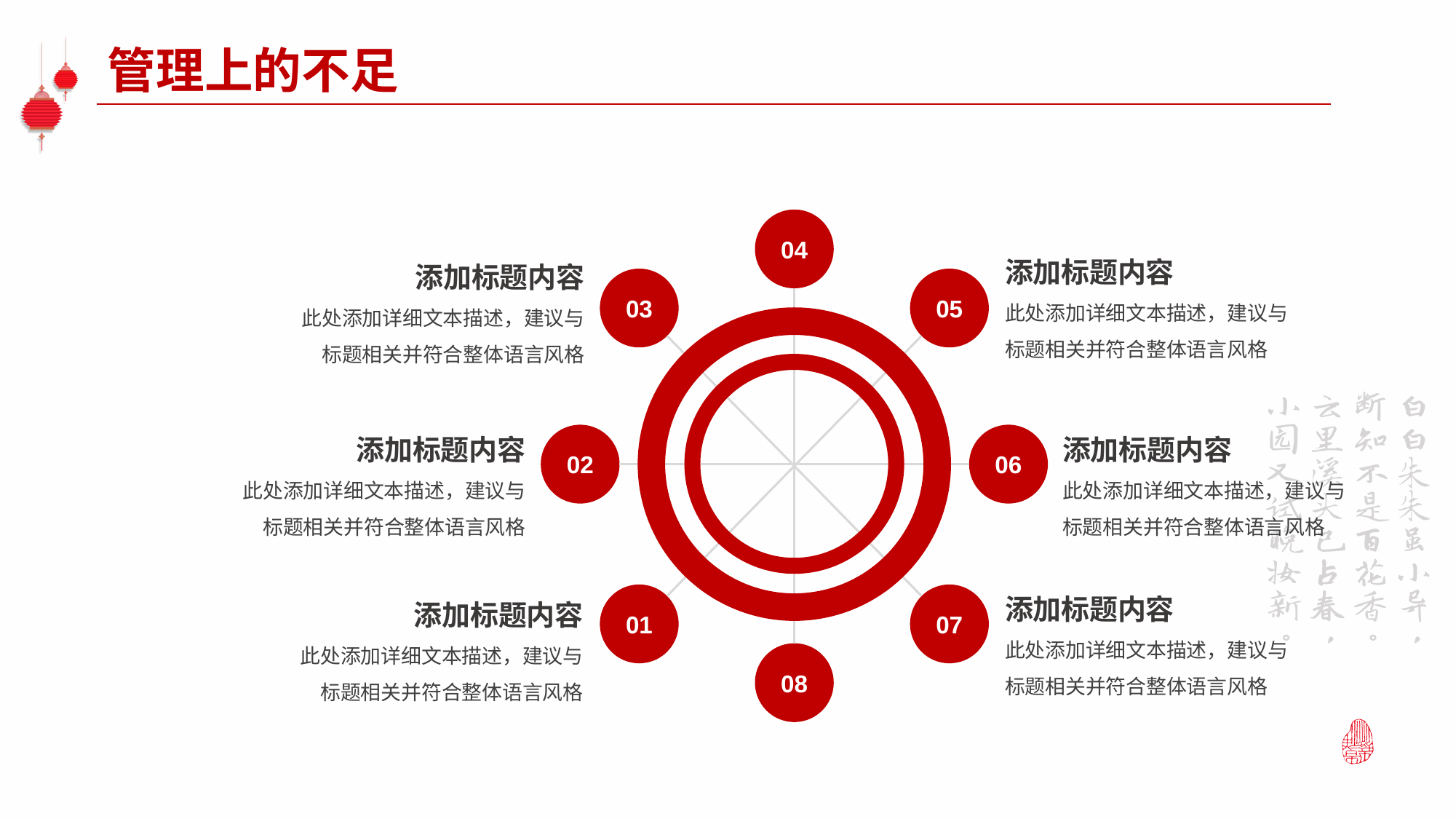

管理上的不足
04
03
05

02
06
01
07
08
添加标题内容
此处添加详细文本描述，建议与标题相关并符合整体语言风格
添加标题内容
此处添加详细文本描述，建议与标题相关并符合整体语言风格
添加标题内容
此处添加详细文本描述，建议与标题相关并符合整体语言风格
添加标题内容
此处添加详细文本描述，建议与标题相关并符合整体语言风格
添加标题内容
此处添加详细文本描述，建议与标题相关并符合整体语言风格
添加标题内容
此处添加详细文本描述，建议与标题相关并符合整体语言风格